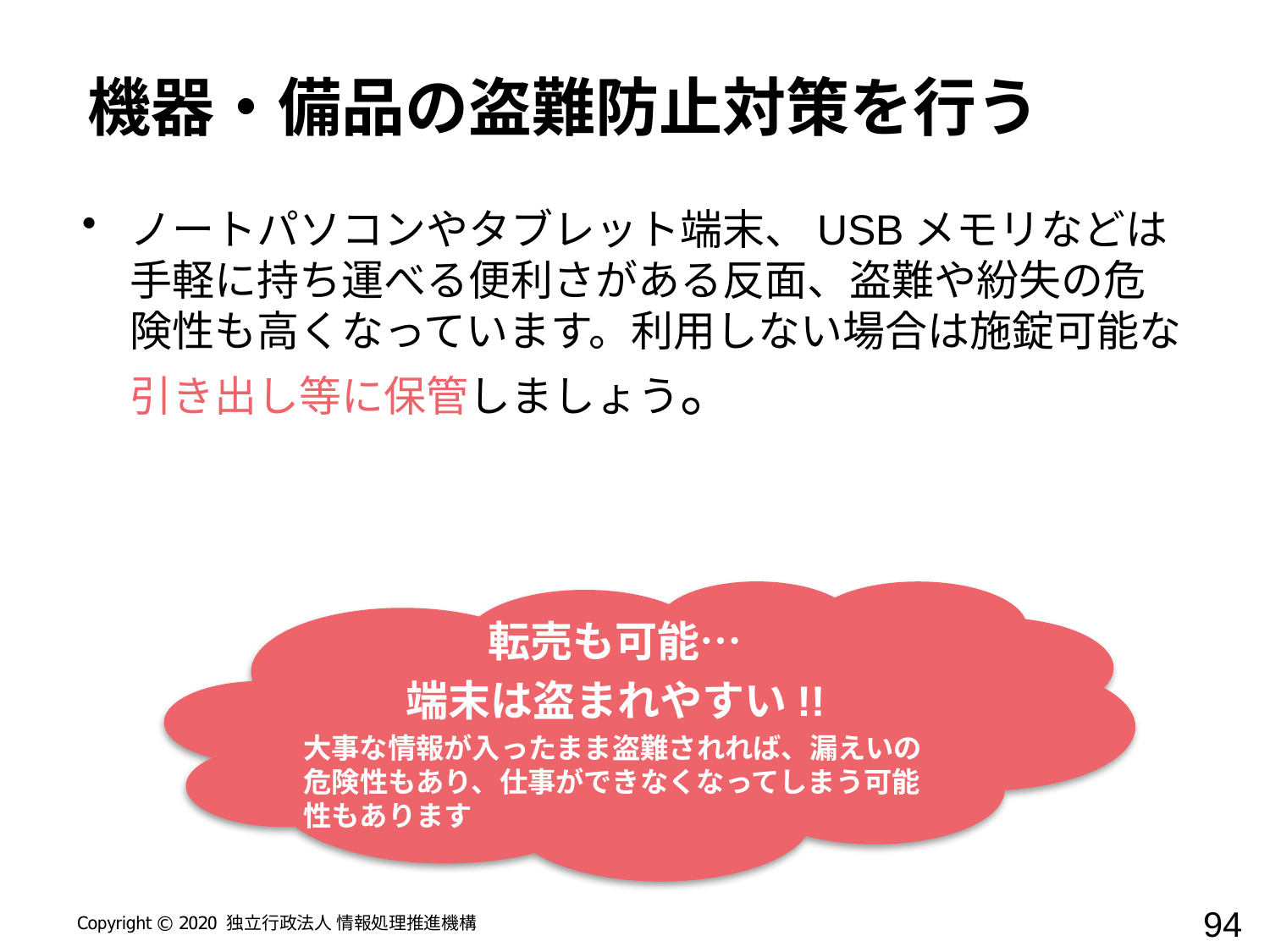

# 機器・備品の盗難防止対策を行う
ノートパソコンやタブレット端末、USBメモリなどは手軽に持ち運べる便利さがある反面、盗難や紛失の危険性も高くなっています。利用しない場合は施錠可能な引き出し等に保管しましょう。
転売も可能…
端末は盗まれやすい!!
大事な情報が入ったまま盗難されれば、漏えいの危険性もあり、仕事ができなくなってしまう可能性もあります